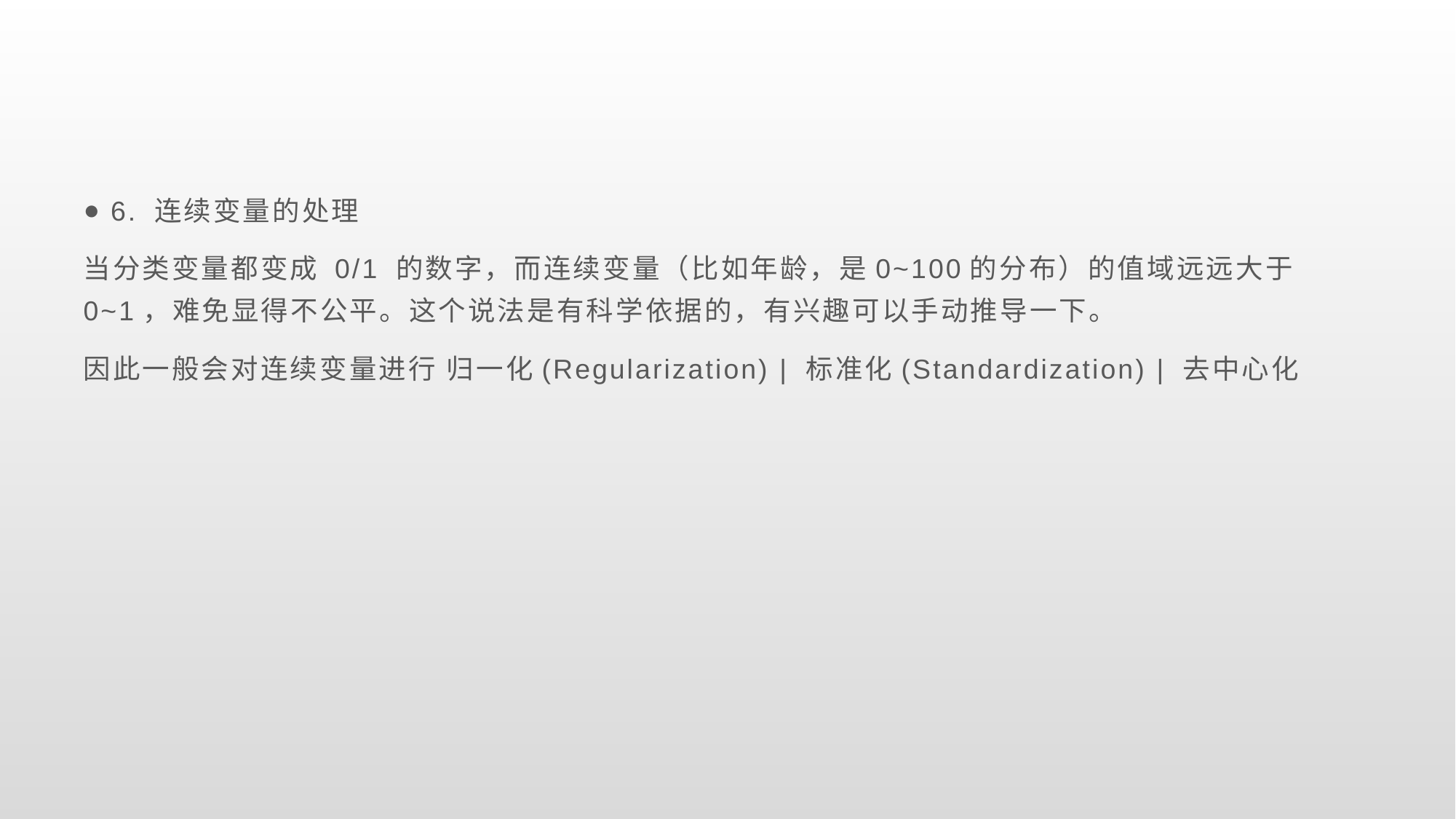

#
6. 连续变量的处理
当分类变量都变成 0/1 的数字，而连续变量（比如年龄，是0~100的分布）的值域远远大于0~1，难免显得不公平。这个说法是有科学依据的，有兴趣可以手动推导一下。
因此一般会对连续变量进行 归一化(Regularization) | 标准化(Standardization) | 去中心化